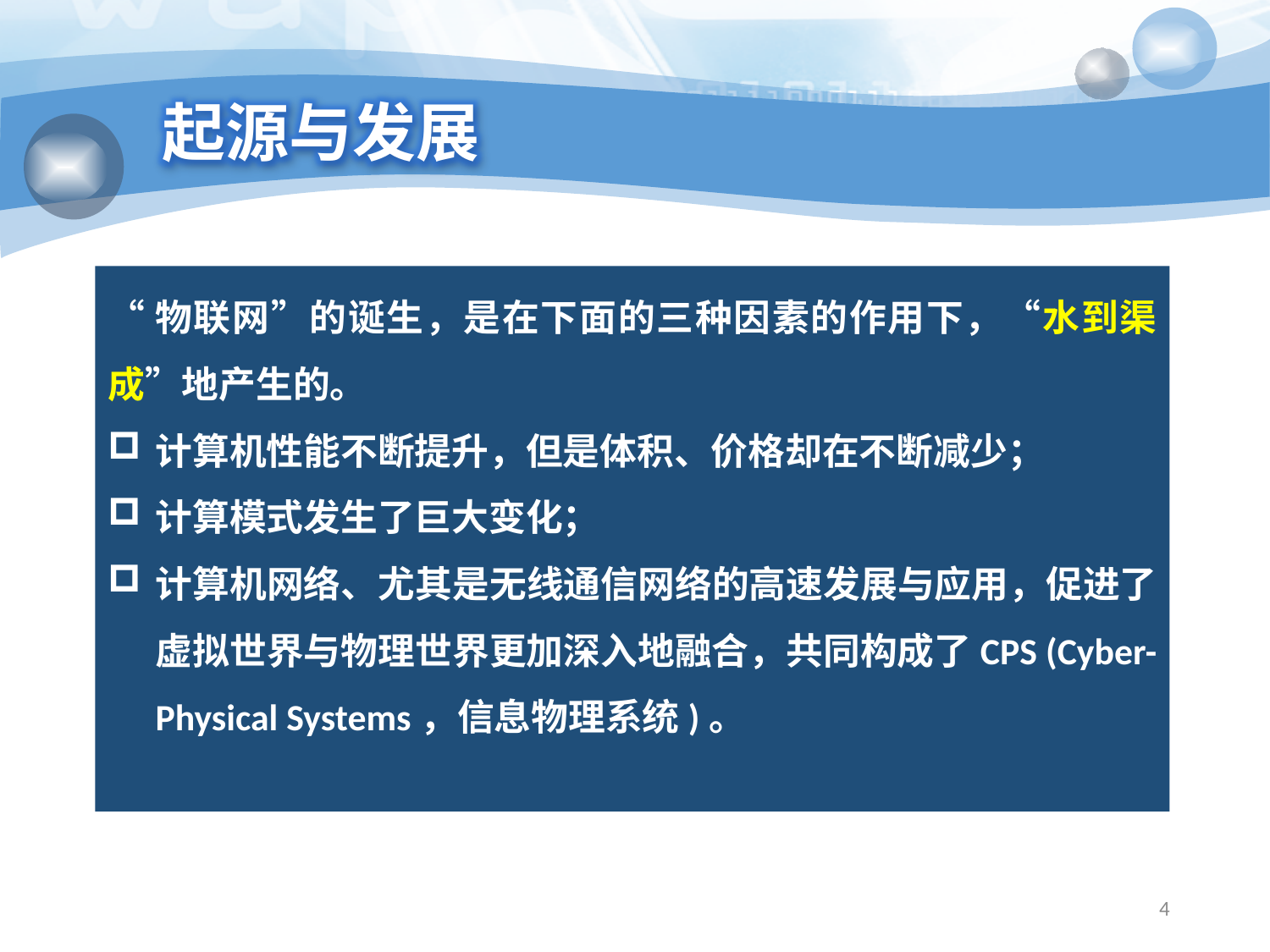

起源与发展
“物联网”的诞生，是在下面的三种因素的作用下，“水到渠成”地产生的。
计算机性能不断提升，但是体积、价格却在不断减少；
计算模式发生了巨大变化；
计算机网络、尤其是无线通信网络的高速发展与应用，促进了虚拟世界与物理世界更加深入地融合，共同构成了CPS (Cyber-Physical Systems，信息物理系统)。

4